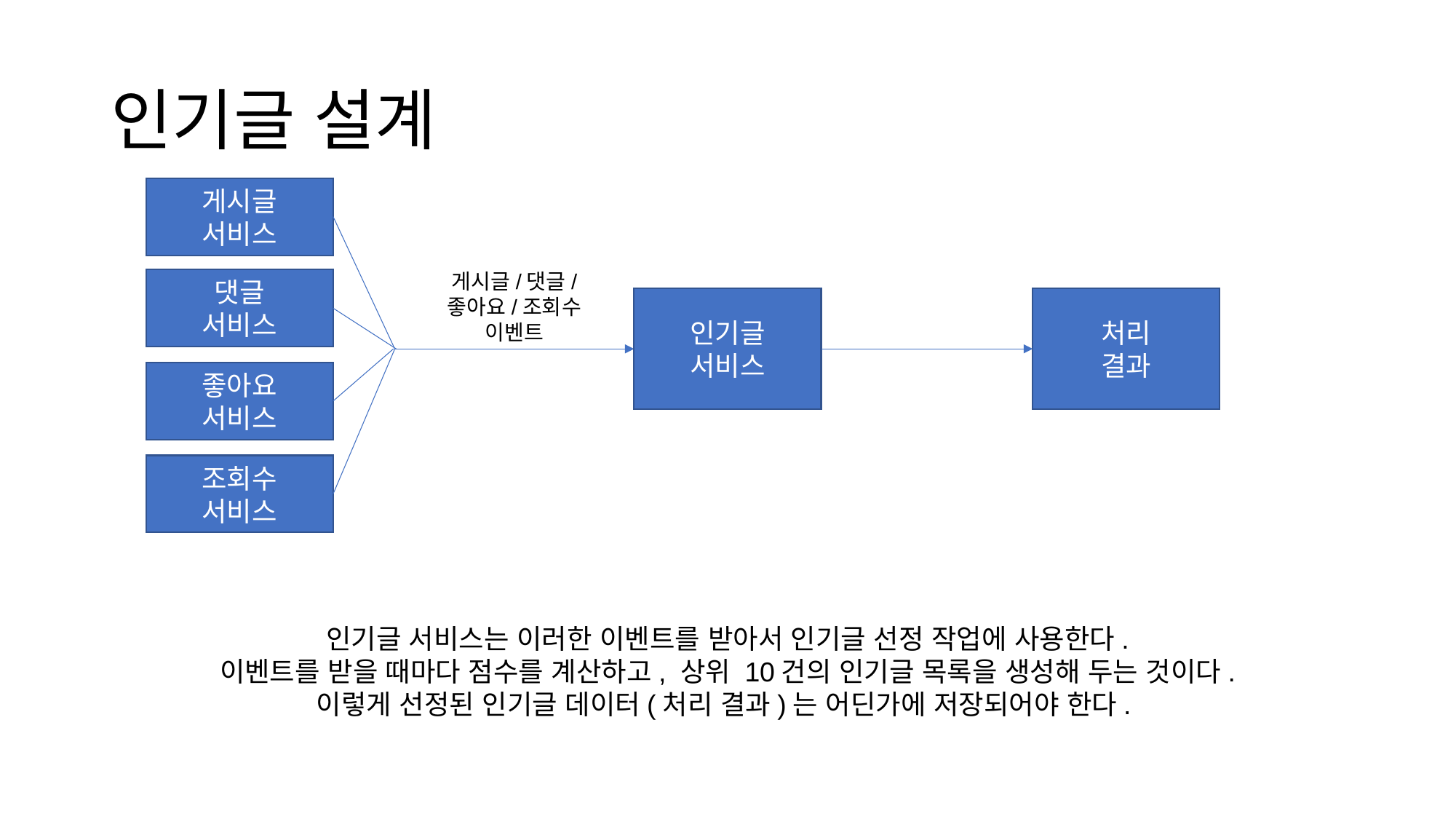

# 인기글 설계
게시글
서비스
게시글/댓글/
좋아요/조회수
이벤트
댓글
서비스
처리
결과
인기글
서비스
좋아요
서비스
조회수
서비스
인기글 서비스는 이러한 이벤트를 받아서 인기글 선정 작업에 사용한다.
이벤트를 받을 때마다 점수를 계산하고, 상위 10건의 인기글 목록을 생성해 두는 것이다.
이렇게 선정된 인기글 데이터(처리 결과)는 어딘가에 저장되어야 한다.